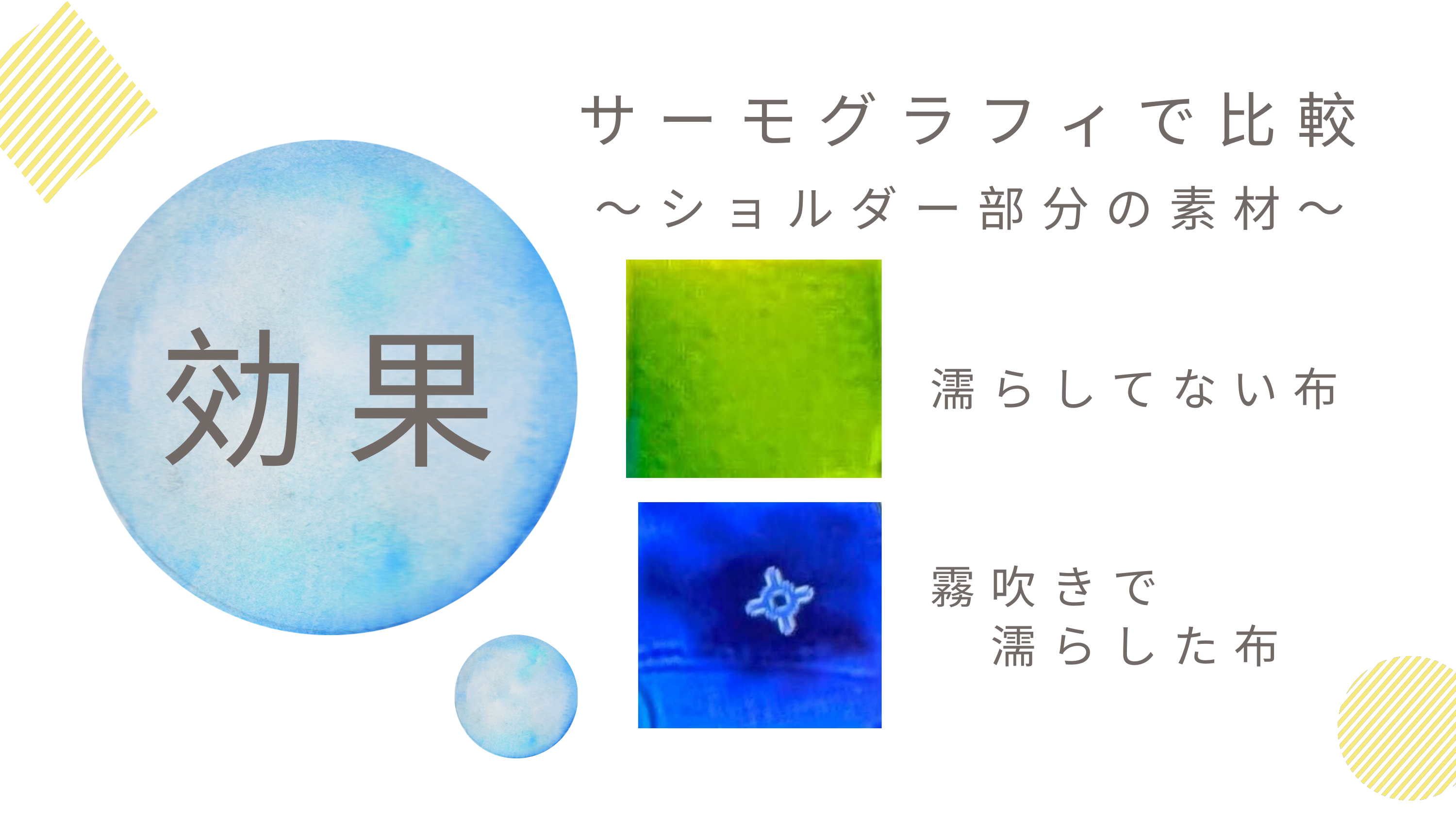

サーモグラフィで比較

～ショルダー部分の素材～

効果
濡らしてない布

霧吹きで
　濡らした布